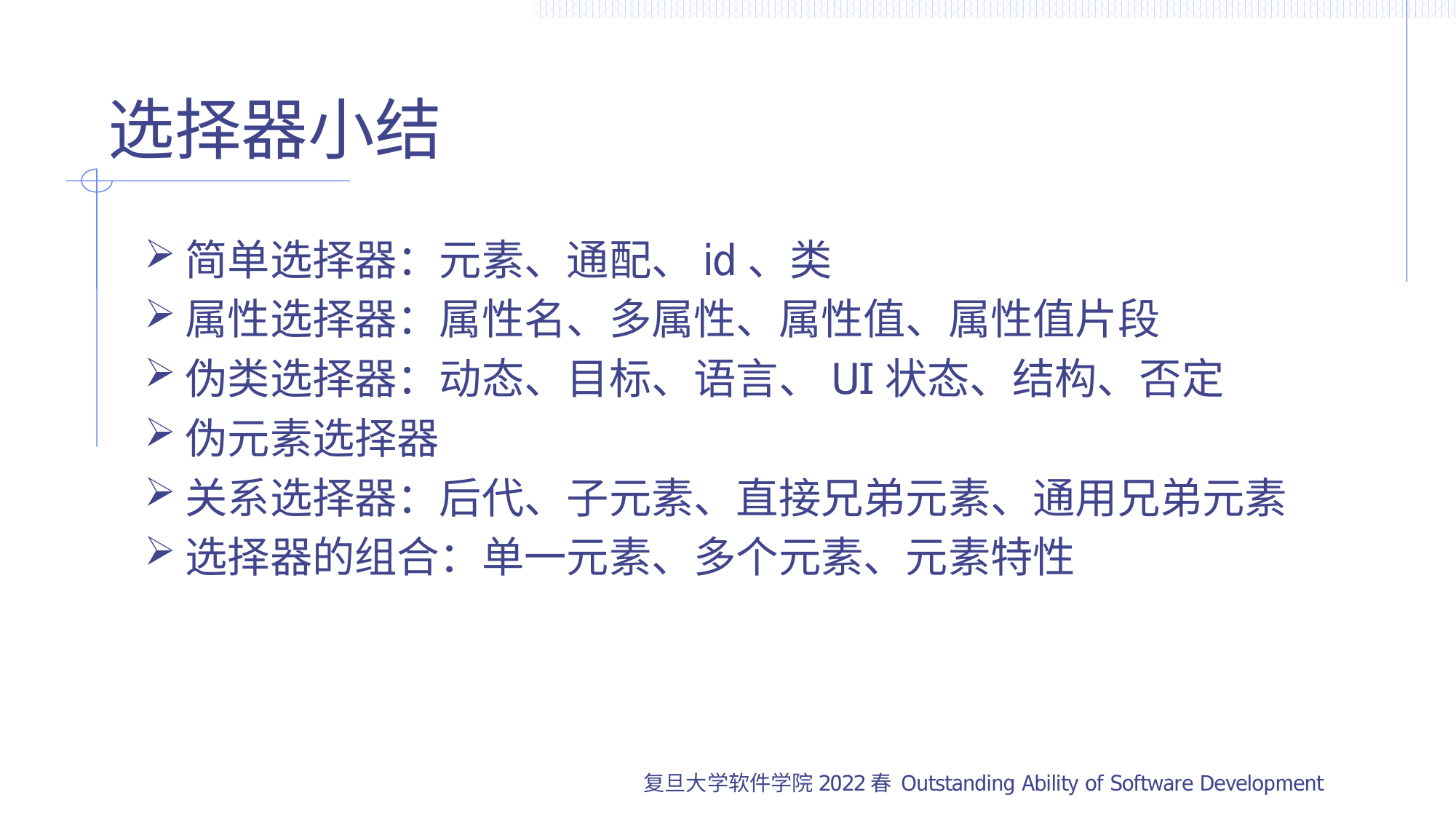

# 选择器小结
简单选择器：元素、通配、id、类
属性选择器：属性名、多属性、属性值、属性值片段
伪类选择器：动态、目标、语言、UI状态、结构、否定
伪元素选择器
关系选择器：后代、子元素、直接兄弟元素、通用兄弟元素
选择器的组合：单一元素、多个元素、元素特性